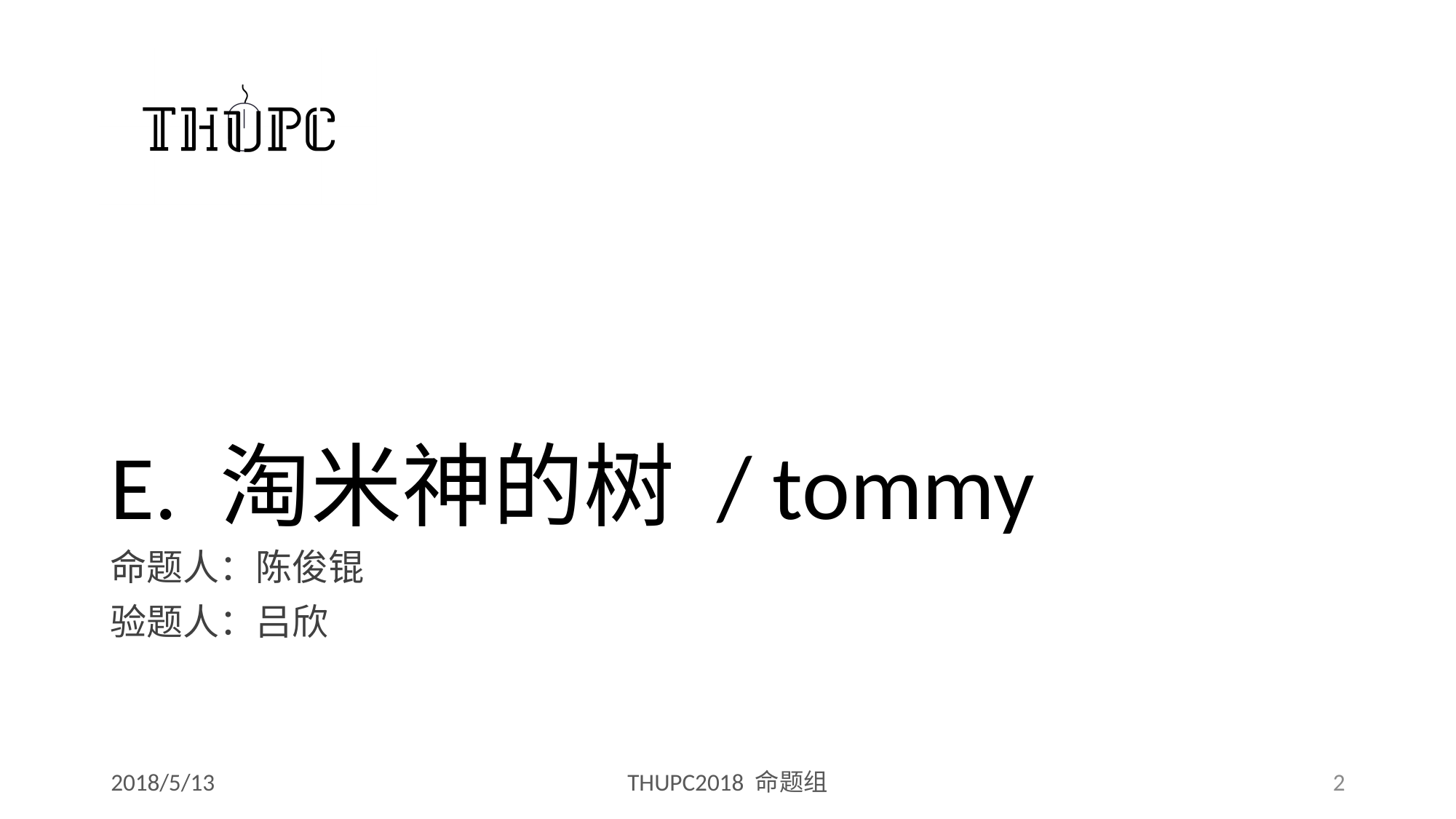

# E. 淘米神的树 / tommy
命题人：陈俊锟
验题人：吕欣
2018/5/13
THUPC2018 命题组
2